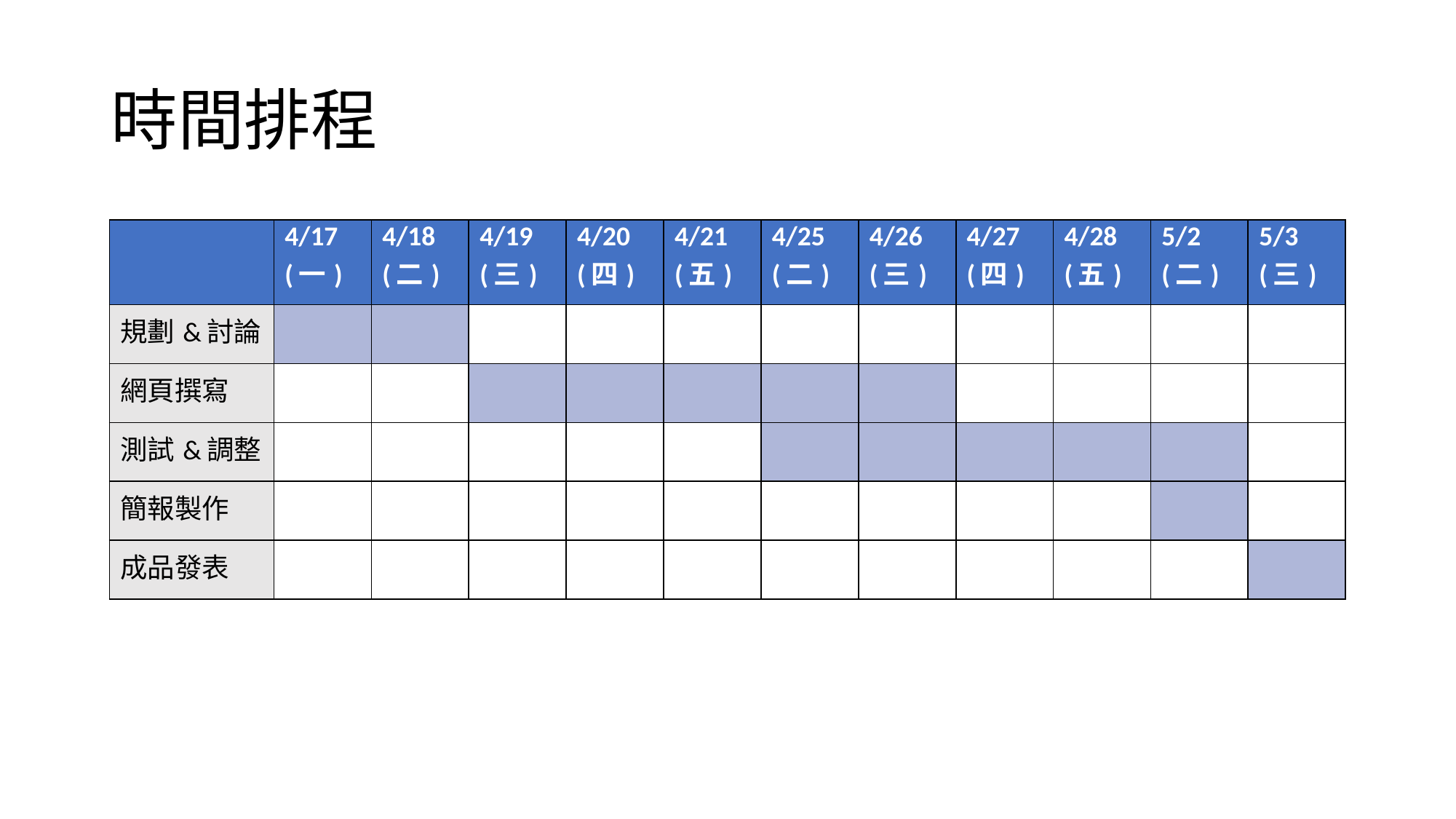

# 時間排程
|  | 4/17 (一) | 4/18 (二) | 4/19 (三) | 4/20 (四) | 4/21 (五) | 4/25 (二) | 4/26 (三) | 4/27 (四) | 4/28 (五) | 5/2 (二) | 5/3 (三) |
| --- | --- | --- | --- | --- | --- | --- | --- | --- | --- | --- | --- |
| 規劃&討論 |  |  |  |  |  |  |  |  |  |  |  |
| 網頁撰寫 |  |  |  |  |  |  |  |  |  |  |  |
| 測試&調整 |  |  |  |  |  |  |  |  |  |  |  |
| 簡報製作 |  |  |  |  |  |  |  |  |  |  |  |
| 成品發表 |  |  |  |  |  |  |  |  |  |  |  |